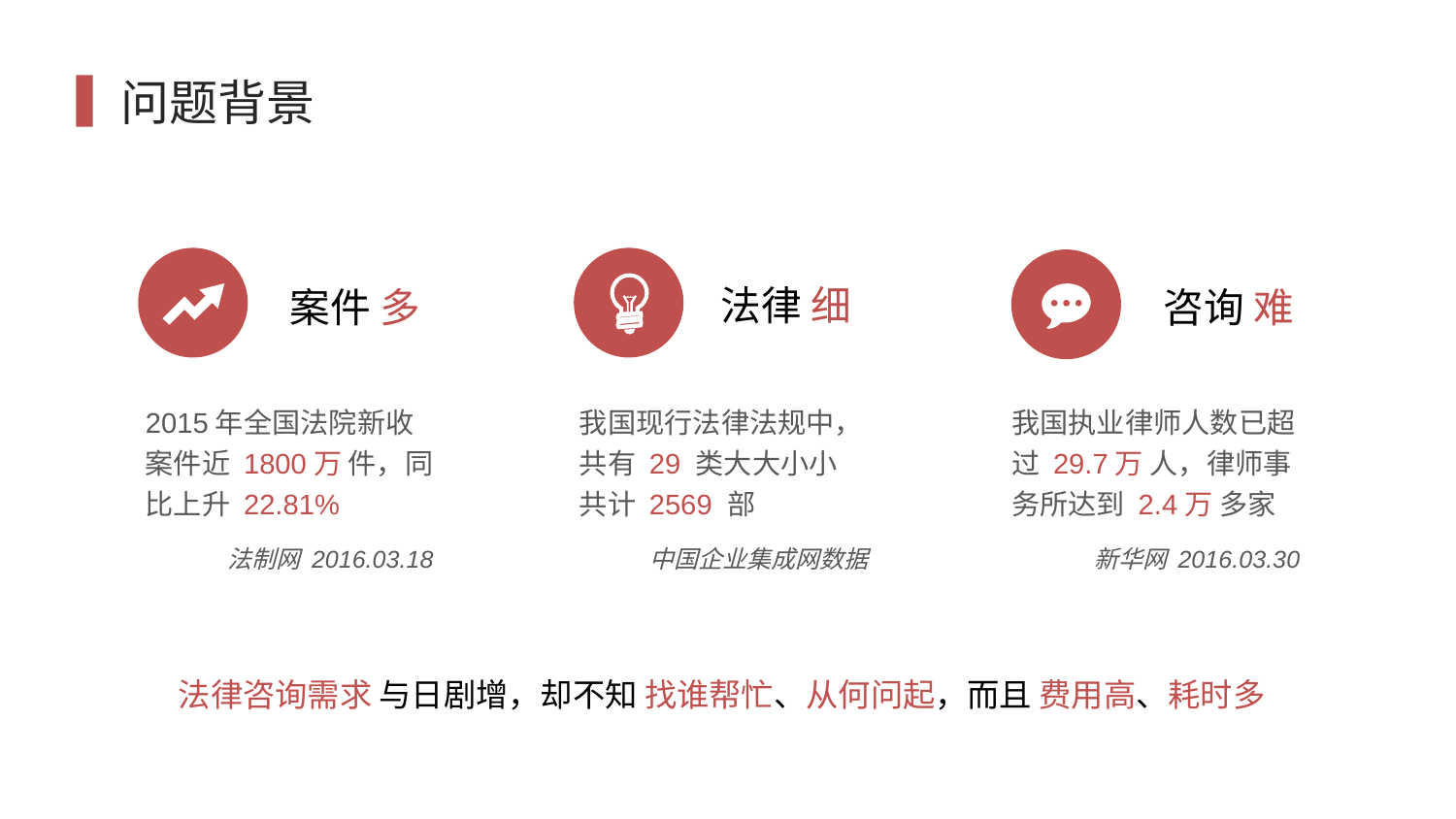

# 问题背景

法律 细
案件 多
咨询 难

2015年全国法院新收案件近 1800万 件，同比上升 22.81%
法制网 2016.03.18
我国现行法律法规中，共有 29 类大大小小
共计 2569 部
中国企业集成网数据
我国执业律师人数已超过 29.7万 人，律师事务所达到 2.4万 多家
新华网 2016.03.30
法律咨询需求 与日剧增，却不知 找谁帮忙、从何问起，而且 费用高、耗时多